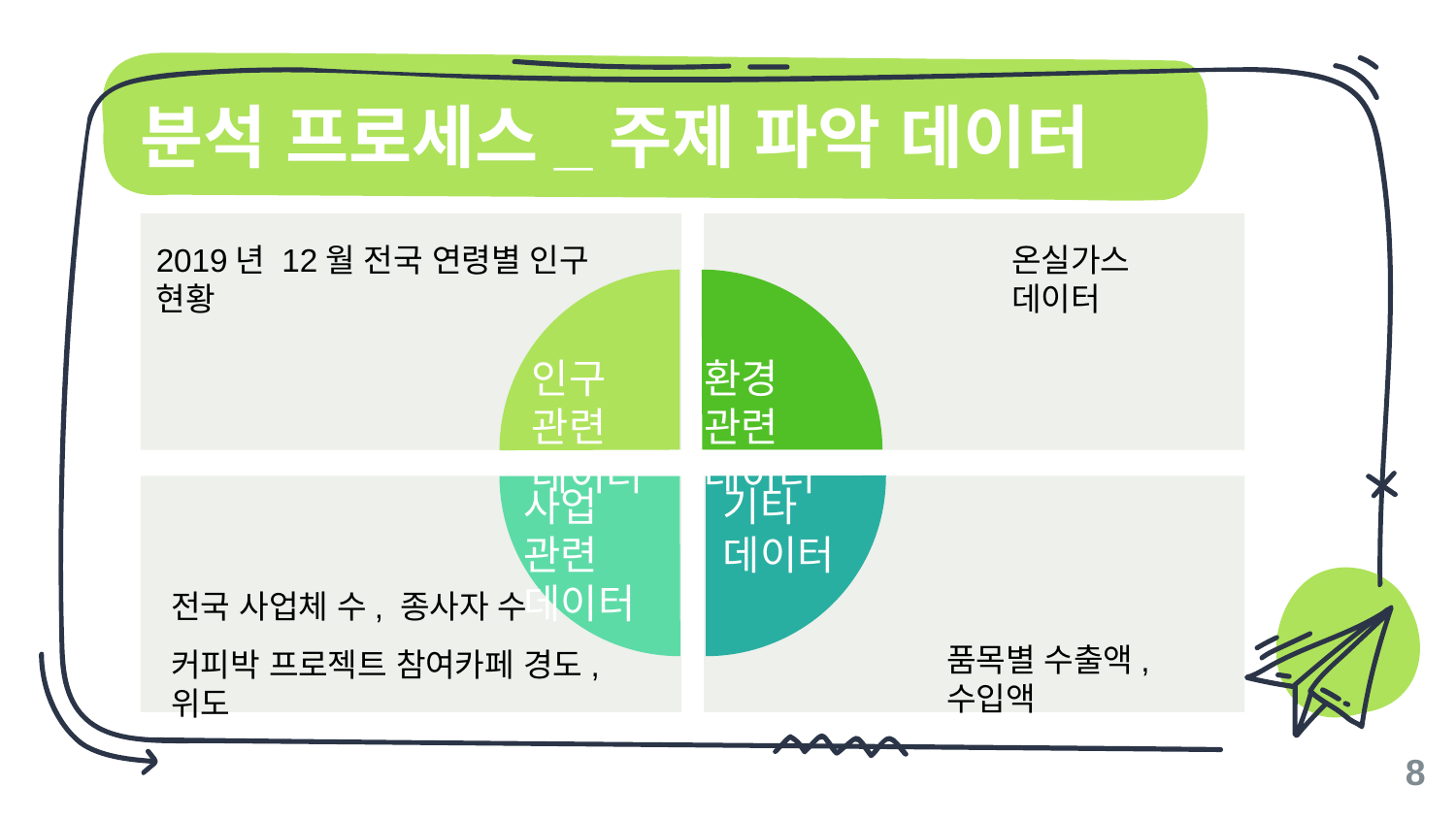

# 분석 프로세스_주제 파악 데이터

2019년 12월 전국 연령별 인구 현황
온실가스 데이터

인구 관련 데이터
환경 관련 데이터

기타
데이터
사업 관련 데이터

전국 사업체 수, 종사자 수

품목별 수출액, 수입액
커피박 프로젝트 참여카페 경도, 위도
8